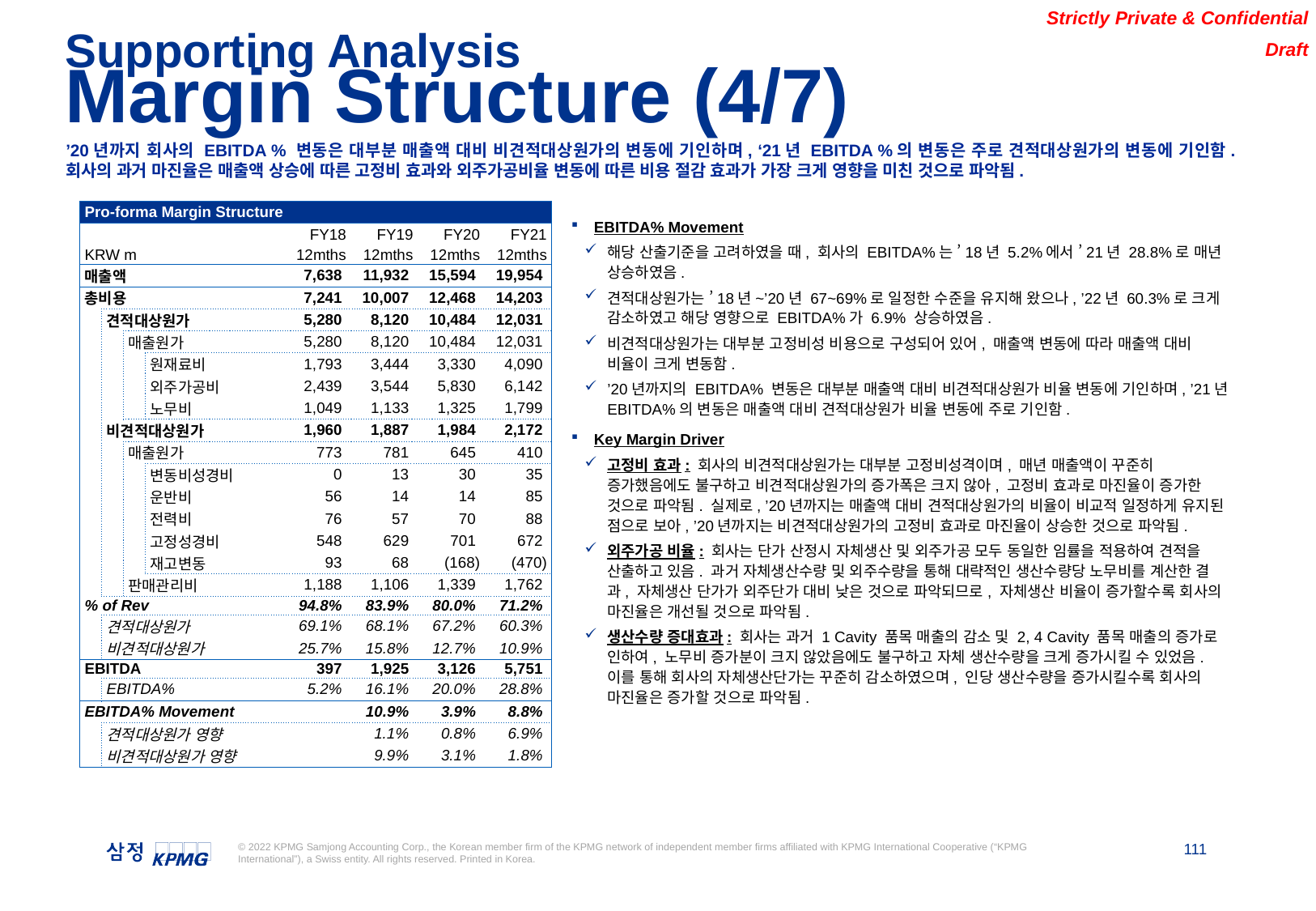

Supporting Analysis
Margin Structure (4/7)
’20년까지 회사의 EBITDA % 변동은 대부분 매출액 대비 비견적대상원가의 변동에 기인하며, ‘21년 EBITDA %의 변동은 주로 견적대상원가의 변동에 기인함. 회사의 과거 마진율은 매출액 상승에 따른 고정비 효과와 외주가공비율 변동에 따른 비용 절감 효과가 가장 크게 영향을 미친 것으로 파악됨.
| Pro-forma Margin Structure |  |  |  |  |  |  |  |
| --- | --- | --- | --- | --- | --- | --- | --- |
|  |  |  |  | FY18 | FY19 | FY20 | FY21 |
| KRW m |  |  |  | 12mths | 12mths | 12mths | 12mths |
| 매출액 |  |  |  | 7,638 | 11,932 | 15,594 | 19,954 |
| 총비용 |  |  |  | 7,241 | 10,007 | 12,468 | 14,203 |
|  | 견적대상원가 |  |  | 5,280 | 8,120 | 10,484 | 12,031 |
|  |  | 매출원가 |  | 5,280 | 8,120 | 10,484 | 12,031 |
|  |  |  | 원재료비 | 1,793 | 3,444 | 3,330 | 4,090 |
|  |  |  | 외주가공비 | 2,439 | 3,544 | 5,830 | 6,142 |
|  |  |  | 노무비 | 1,049 | 1,133 | 1,325 | 1,799 |
|  | 비견적대상원가 |  |  | 1,960 | 1,887 | 1,984 | 2,172 |
|  |  | 매출원가 |  | 773 | 781 | 645 | 410 |
|  |  |  | 변동비성경비 | 0 | 13 | 30 | 35 |
|  |  |  | 운반비 | 56 | 14 | 14 | 85 |
|  |  |  | 전력비 | 76 | 57 | 70 | 88 |
|  |  |  | 고정성경비 | 548 | 629 | 701 | 672 |
|  |  |  | 재고변동 | 93 | 68 | (168) | (470) |
|  |  | 판매관리비 |  | 1,188 | 1,106 | 1,339 | 1,762 |
| % of Rev |  |  |  | 94.8% | 83.9% | 80.0% | 71.2% |
|  | 견적대상원가 |  |  | 69.1% | 68.1% | 67.2% | 60.3% |
|  | 비견적대상원가 |  |  | 25.7% | 15.8% | 12.7% | 10.9% |
| EBITDA |  |  |  | 397 | 1,925 | 3,126 | 5,751 |
|  | EBITDA% |  |  | 5.2% | 16.1% | 20.0% | 28.8% |
| EBITDA% Movement |  |  |  |  | 10.9% | 3.9% | 8.8% |
|  | 견적대상원가 영향 |  |  |  | 1.1% | 0.8% | 6.9% |
|  | 비견적대상원가 영향 |  |  |  | 9.9% | 3.1% | 1.8% |
EBITDA% Movement
해당 산출기준을 고려하였을 때, 회사의 EBITDA%는 ’18년 5.2%에서 ’21년 28.8%로 매년 상승하였음.
견적대상원가는 ’18년~’20년 67~69%로 일정한 수준을 유지해 왔으나, ’22년 60.3%로 크게 감소하였고 해당 영향으로 EBITDA%가 6.9% 상승하였음.
비견적대상원가는 대부분 고정비성 비용으로 구성되어 있어, 매출액 변동에 따라 매출액 대비 비율이 크게 변동함.
’20년까지의 EBITDA% 변동은 대부분 매출액 대비 비견적대상원가 비율 변동에 기인하며, ’21년 EBITDA%의 변동은 매출액 대비 견적대상원가 비율 변동에 주로 기인함.
Key Margin Driver
고정비 효과: 회사의 비견적대상원가는 대부분 고정비성격이며, 매년 매출액이 꾸준히 증가했음에도 불구하고 비견적대상원가의 증가폭은 크지 않아, 고정비 효과로 마진율이 증가한 것으로 파악됨. 실제로, ’20년까지는 매출액 대비 견적대상원가의 비율이 비교적 일정하게 유지된 점으로 보아, ’20년까지는 비견적대상원가의 고정비 효과로 마진율이 상승한 것으로 파악됨.
외주가공 비율: 회사는 단가 산정시 자체생산 및 외주가공 모두 동일한 임률을 적용하여 견적을 산출하고 있음. 과거 자체생산수량 및 외주수량을 통해 대략적인 생산수량당 노무비를 계산한 결과, 자체생산 단가가 외주단가 대비 낮은 것으로 파악되므로, 자체생산 비율이 증가할수록 회사의 마진율은 개선될 것으로 파악됨.
생산수량 증대효과: 회사는 과거 1 Cavity 품목 매출의 감소 및 2, 4 Cavity 품목 매출의 증가로 인하여, 노무비 증가분이 크지 않았음에도 불구하고 자체 생산수량을 크게 증가시킬 수 있었음. 이를 통해 회사의 자체생산단가는 꾸준히 감소하였으며, 인당 생산수량을 증가시킬수록 회사의 마진율은 증가할 것으로 파악됨.